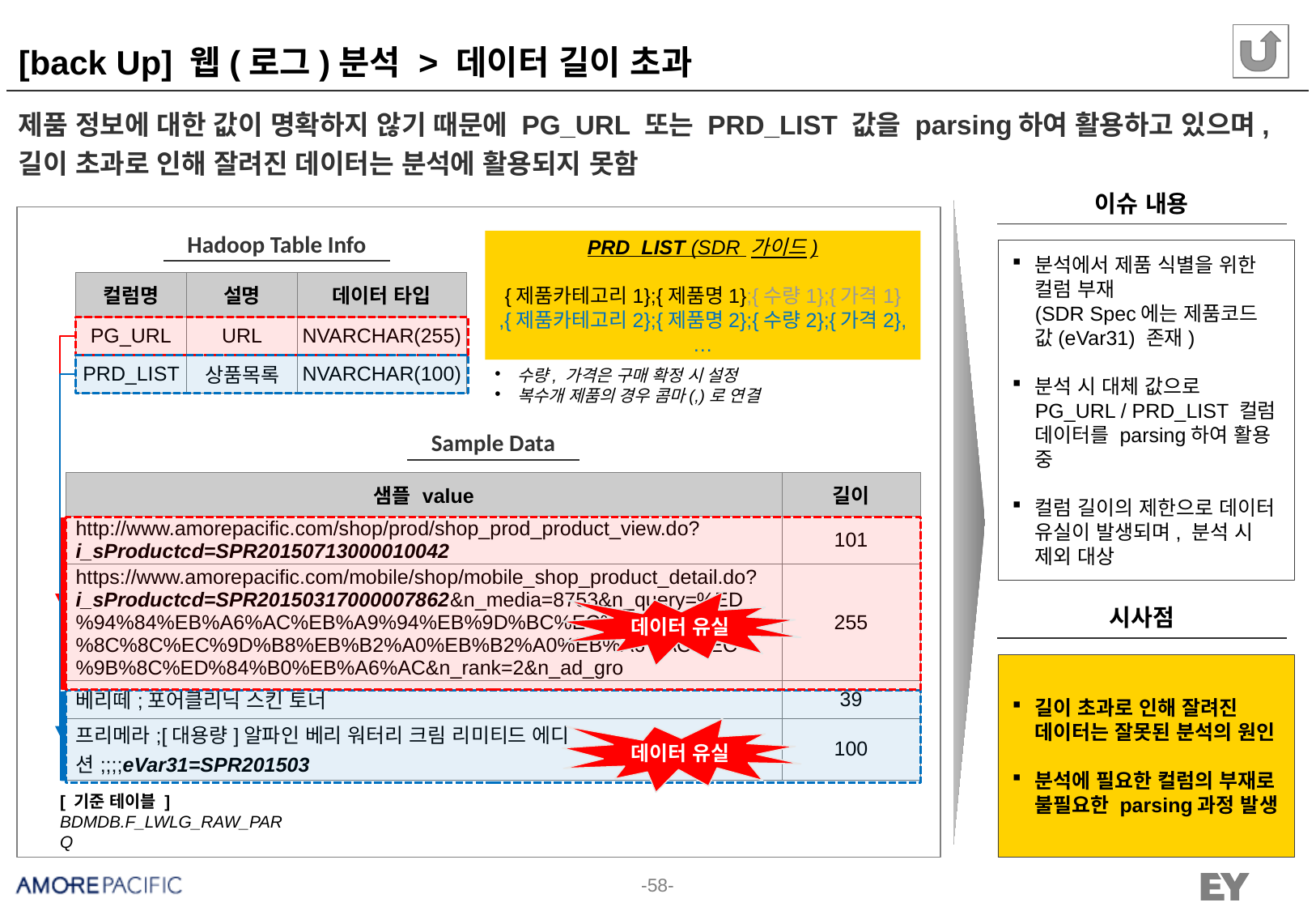

# [back Up] 웹(로그)분석 > 데이터 길이 초과

제품 정보에 대한 값이 명확하지 않기 때문에 PG_URL 또는 PRD_LIST 값을 parsing하여 활용하고 있으며, 길이 초과로 인해 잘려진 데이터는 분석에 활용되지 못함
이슈 내용

Hadoop Table Info
PRD_LIST (SDR 가이드)

{제품카테고리1};{제품명1};{수량1};{가격1}
,{제품카테고리2};{제품명2};{수량2};{가격2},…
분석에서 제품 식별을 위한 컬럼 부재
(SDR Spec에는 제품코드 값(eVar31) 존재)

분석 시 대체 값으로 PG_URL / PRD_LIST 컬럼 데이터를 parsing하여 활용 중

컬럼 길이의 제한으로 데이터 유실이 발생되며, 분석 시 제외 대상
| 컬럼명 | 설명 | 데이터 타입 |
| --- | --- | --- |
| PG\_URL | URL | NVARCHAR(255) |
| PRD\_LIST | 상품목록 | NVARCHAR(100) |

수량, 가격은 구매 확정 시 설정
복수개 제품의 경우 콤마(,)로 연결
Sample Data
| 샘플 value | 길이 |
| --- | --- |
| http://www.amorepacific.com/shop/prod/shop\_prod\_product\_view.do?i\_sProductcd=SPR20150713000010042 | 101 |
| https://www.amorepacific.com/mobile/shop/mobile\_shop\_product\_detail.do?i\_sProductcd=SPR20150317000007862&n\_media=8753&n\_query=%ED%94%84%EB%A6%AC%EB%A9%94%EB%9D%BC%EC%95%8C%ED%8C%8C%EC%9D%B8%EB%B2%A0%EB%B2%A0%EB%A6%AC%EC%9B%8C%ED%84%B0%EB%A6%AC&n\_rank=2&n\_ad\_gro | 255 |
| 베리떼;포어클리닉 스킨 토너 | 39 |
| 프리메라;[대용량]알파인 베리 워터리 크림 리미티드 에디션;;;;eVar31=SPR201503 | 100 |

데이터 유실
시사점
길이 초과로 인해 잘려진 데이터는 잘못된 분석의 원인

분석에 필요한 컬럼의 부재로 불필요한 parsing과정 발생

데이터 유실
[ 기준 테이블 ]
BDMDB.F_LWLG_RAW_PARQ